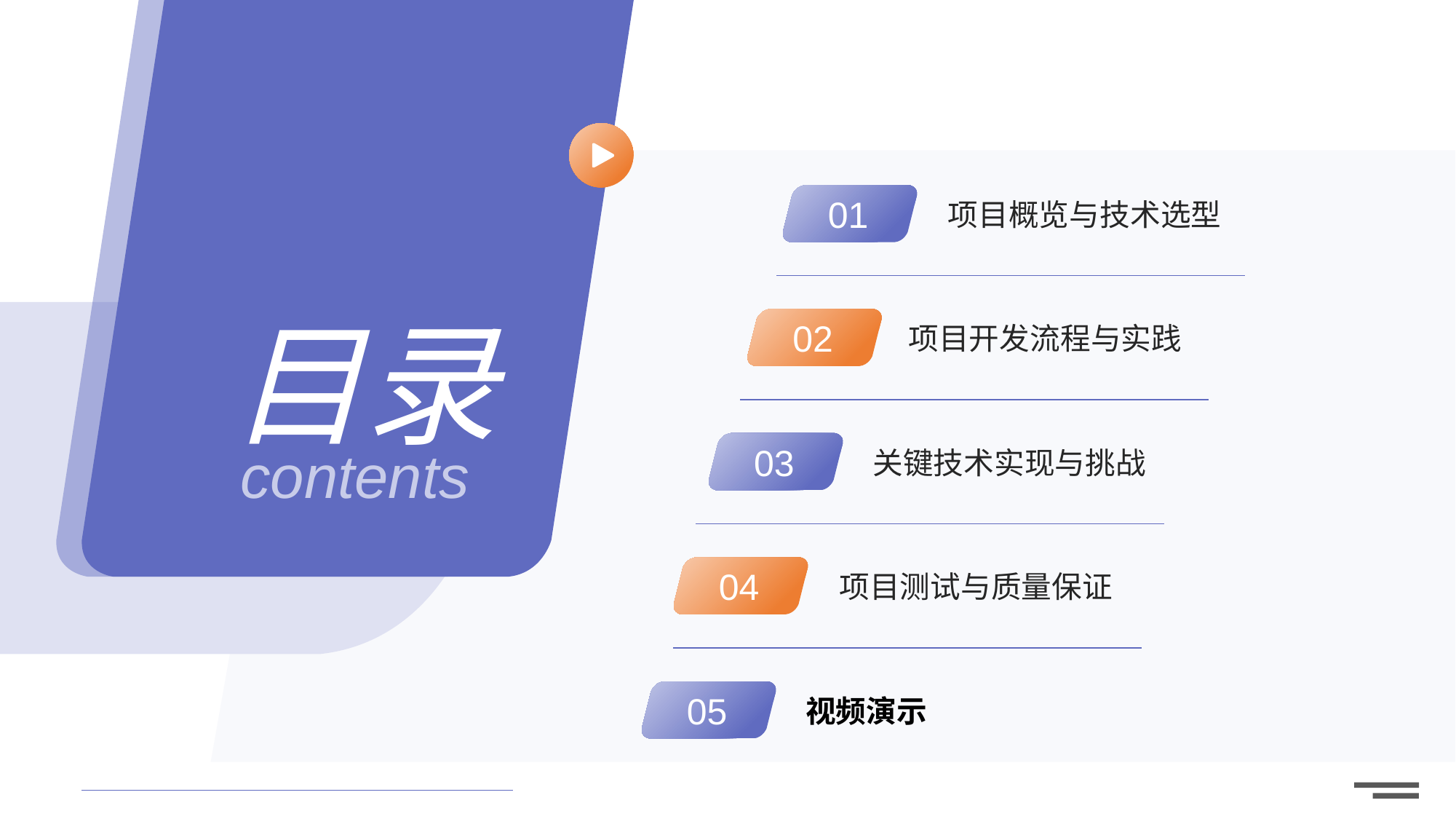

项目概览与技术选型

01
项目开发流程与实践
目录

02
关键技术实现与挑战

03
contents
项目测试与质量保证

04
视频演示

05